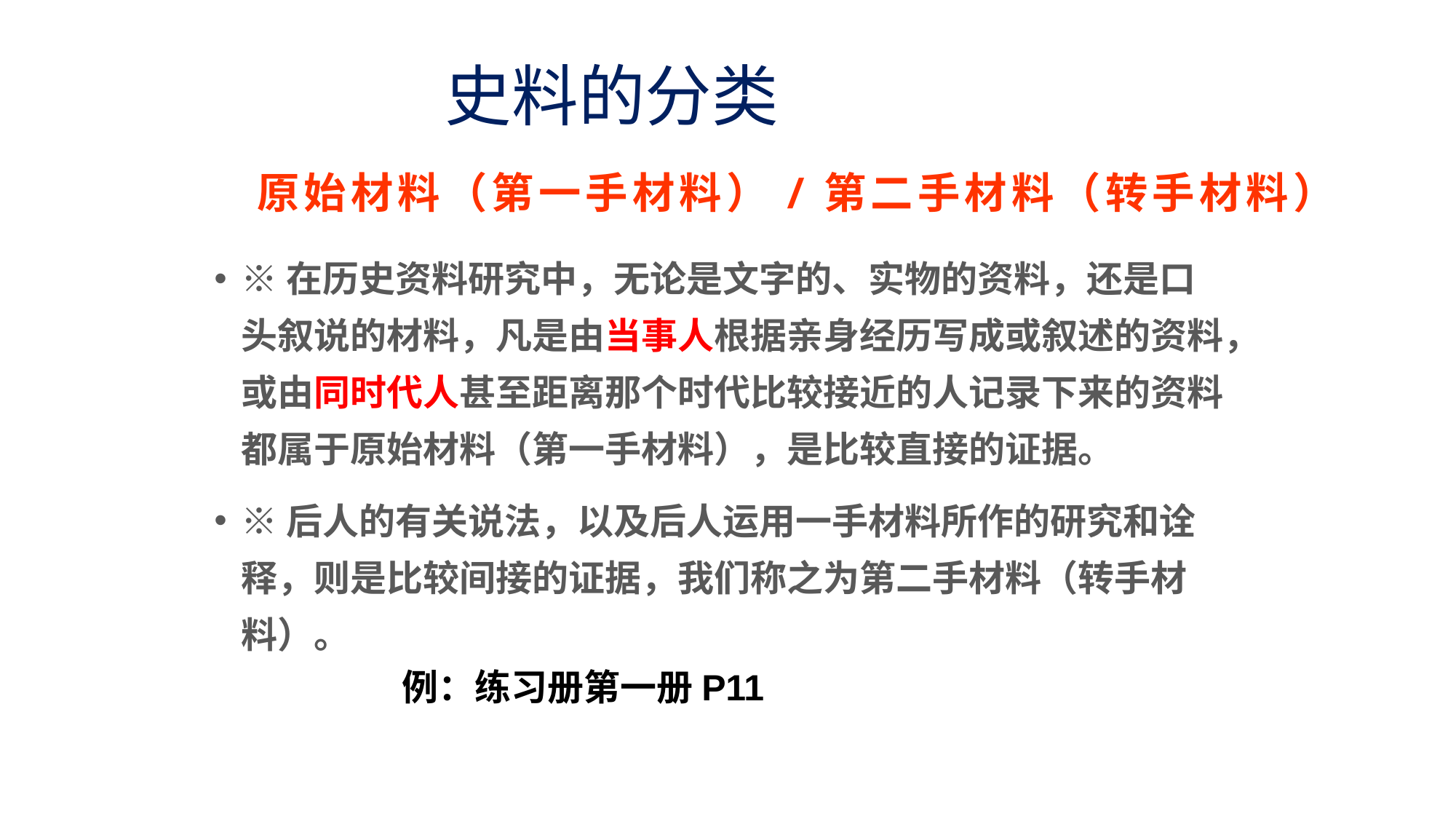

史料的分类
# 原始材料（第一手材料）/第二手材料（转手材料）
※在历史资料研究中，无论是文字的、实物的资料，还是口头叙说的材料，凡是由当事人根据亲身经历写成或叙述的资料，或由同时代人甚至距离那个时代比较接近的人记录下来的资料都属于原始材料（第一手材料），是比较直接的证据。
※后人的有关说法，以及后人运用一手材料所作的研究和诠释，则是比较间接的证据，我们称之为第二手材料（转手材料）。
例：练习册第一册P11